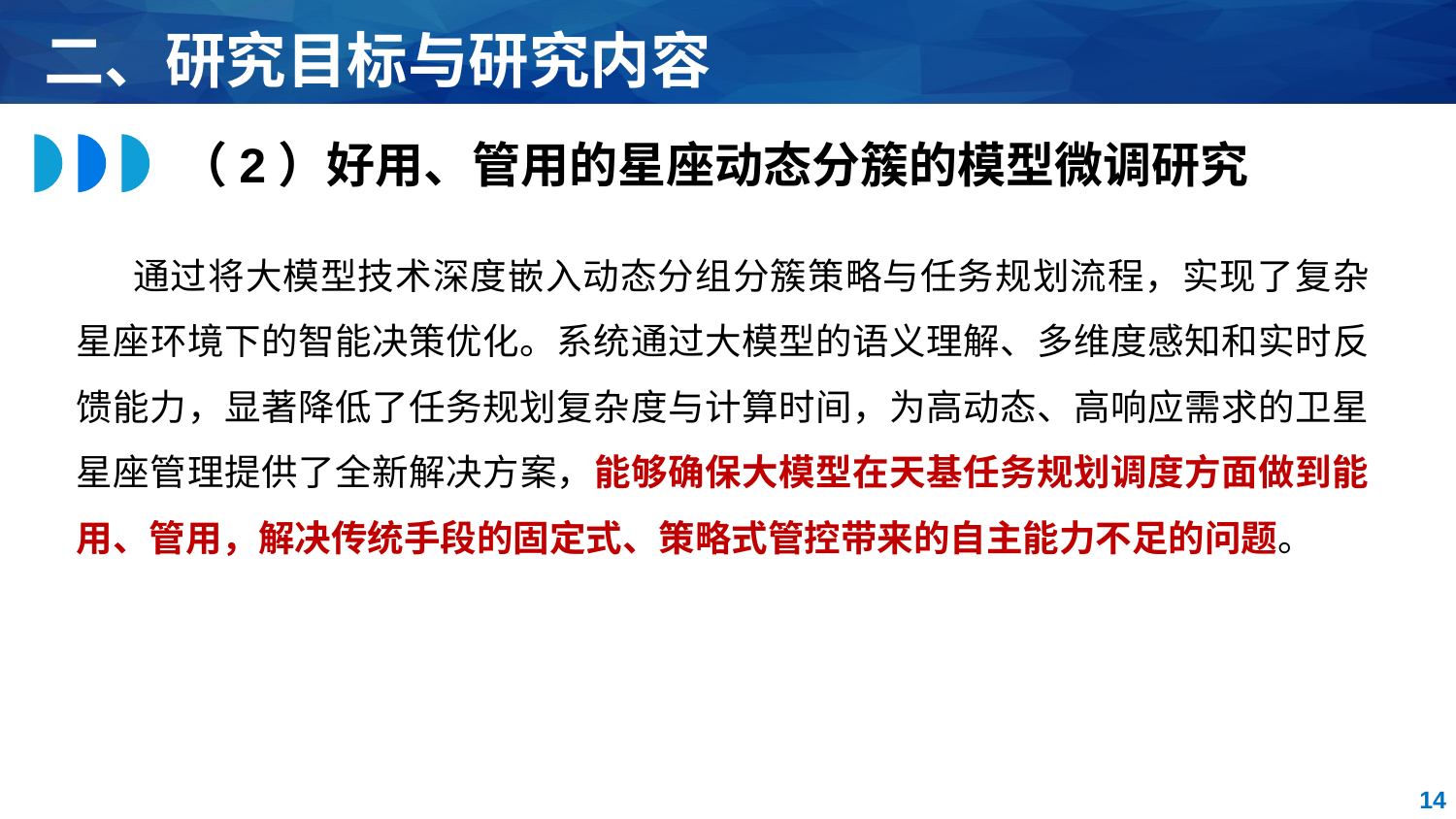

二、研究目标与研究内容

（2）好用、管用的星座动态分簇的模型微调研究

通过将大模型技术深度嵌入动态分组分簇策略与任务规划流程，实现了复杂星座环境下的智能决策优化。系统通过大模型的语义理解、多维度感知和实时反馈能力，显著降低了任务规划复杂度与计算时间，为高动态、高响应需求的卫星星座管理提供了全新解决方案，能够确保大模型在天基任务规划调度方面做到能用、管用，解决传统手段的固定式、策略式管控带来的自主能力不足的问题。